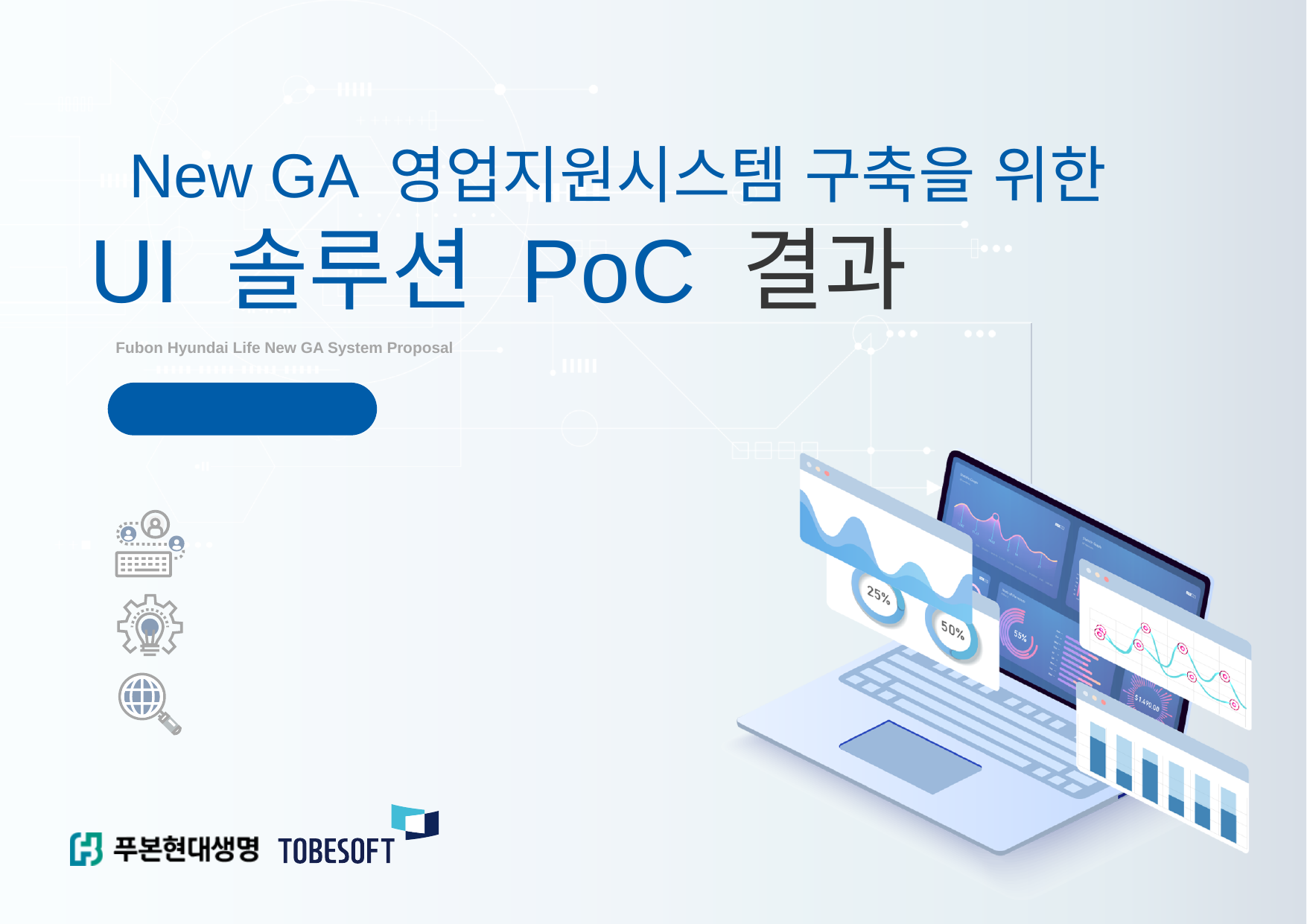

New GA 영업지원시스템 구축을 위한
UI 솔루션 PoC 결과
Fubon Hyundai Life New GA System Proposal

제안제품 l 넥사크로